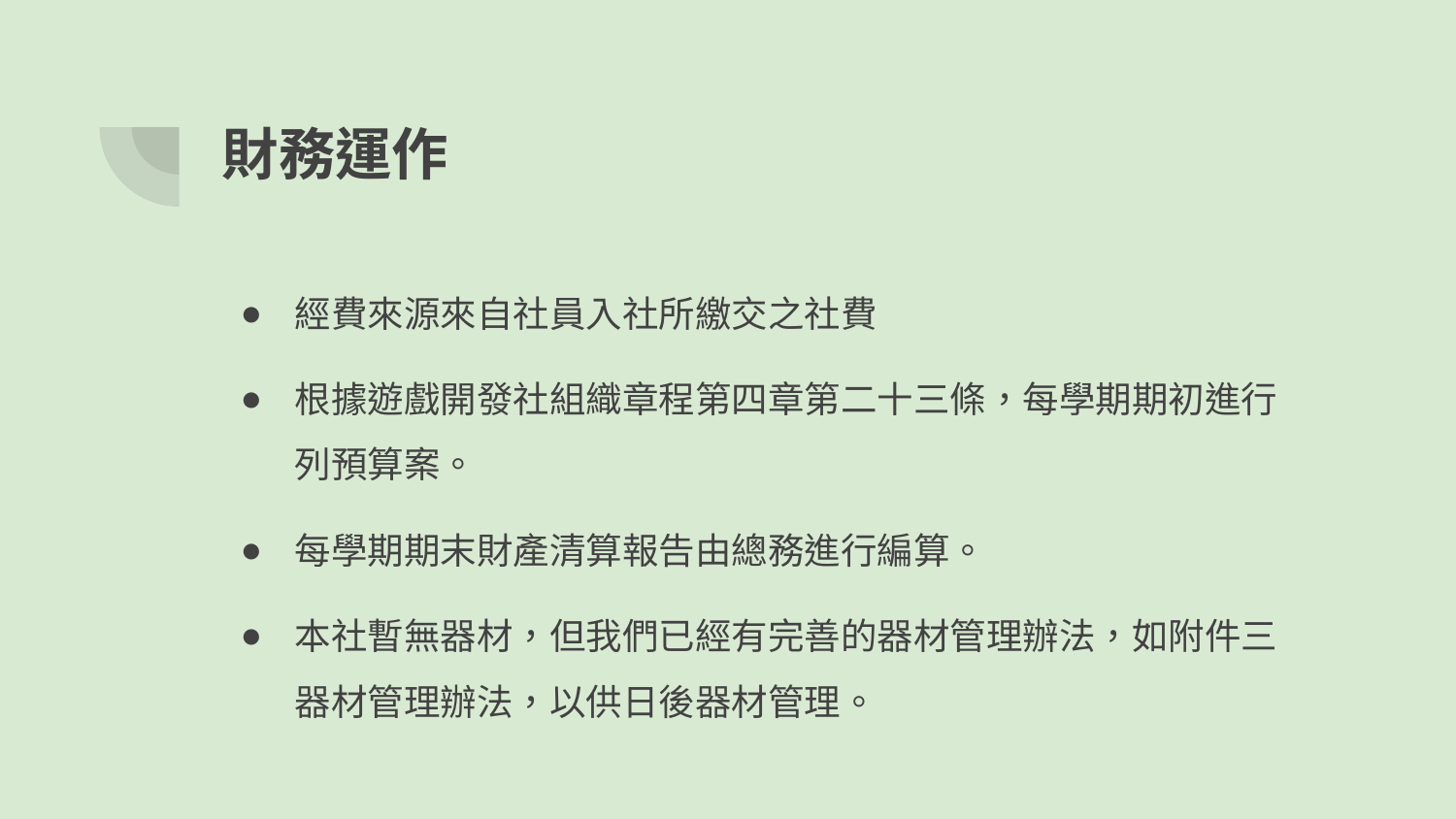

# 財務運作
經費來源來自社員入社所繳交之社費
根據遊戲開發社組織章程第四章第二十三條，每學期期初進行列預算案。
每學期期末財產清算報告由總務進行編算。
本社暫無器材，但我們已經有完善的器材管理辦法，如附件三器材管理辦法，以供日後器材管理。